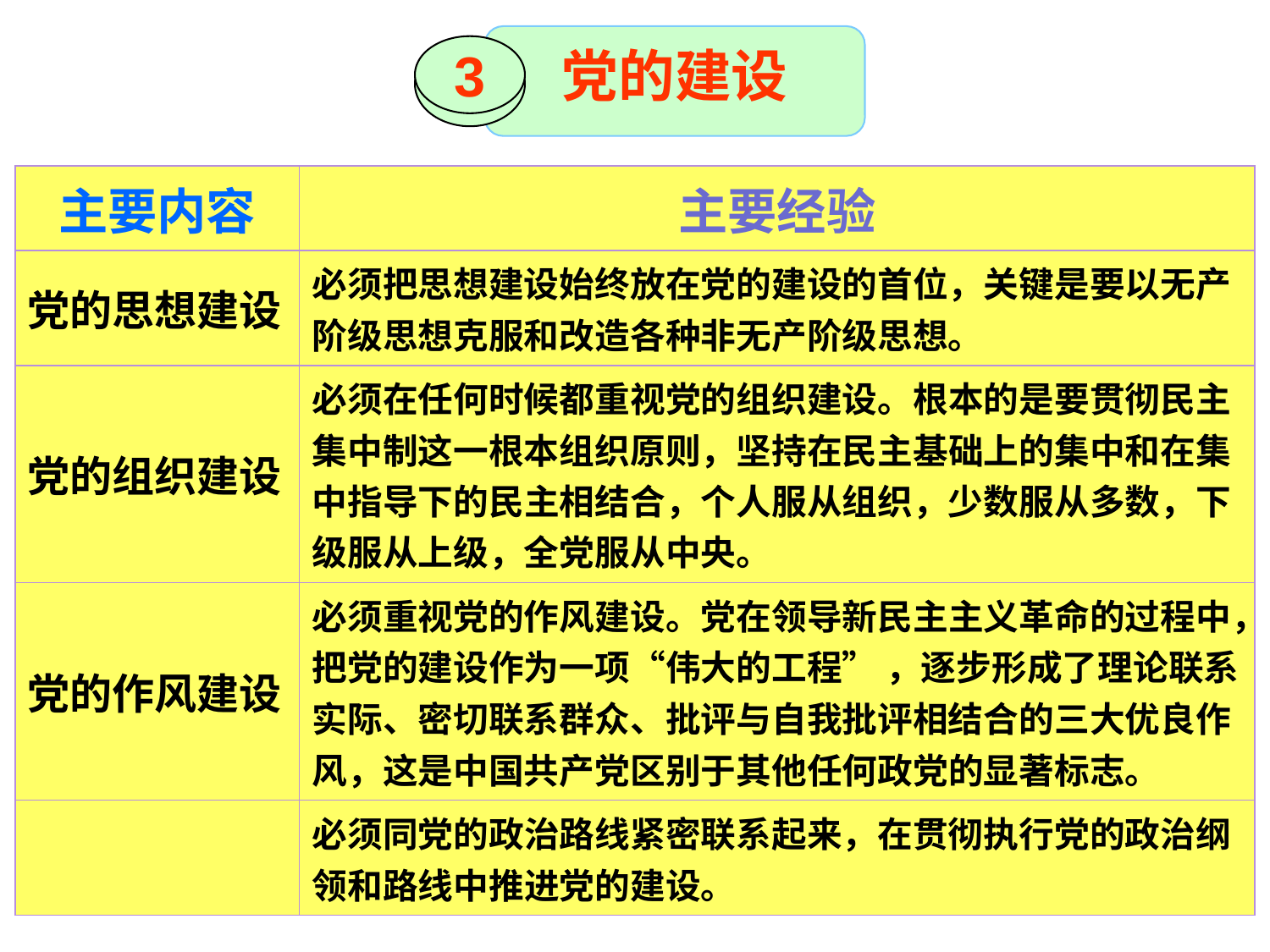

党的建设
3

| 主要内容 | 主要经验 |
| --- | --- |
| 党的思想建设 | 必须把思想建设始终放在党的建设的首位，关键是要以无产阶级思想克服和改造各种非无产阶级思想。 |
| 党的组织建设 | 必须在任何时候都重视党的组织建设。根本的是要贯彻民主集中制这一根本组织原则，坚持在民主基础上的集中和在集中指导下的民主相结合，个人服从组织，少数服从多数，下级服从上级，全党服从中央。 |
| 党的作风建设 | 必须重视党的作风建设。党在领导新民主主义革命的过程中，把党的建设作为一项“伟大的工程” ，逐步形成了理论联系实际、密切联系群众、批评与自我批评相结合的三大优良作风，这是中国共产党区别于其他任何政党的显著标志。 |
|  | 必须同党的政治路线紧密联系起来，在贯彻执行党的政治纲领和路线中推进党的建设。 |